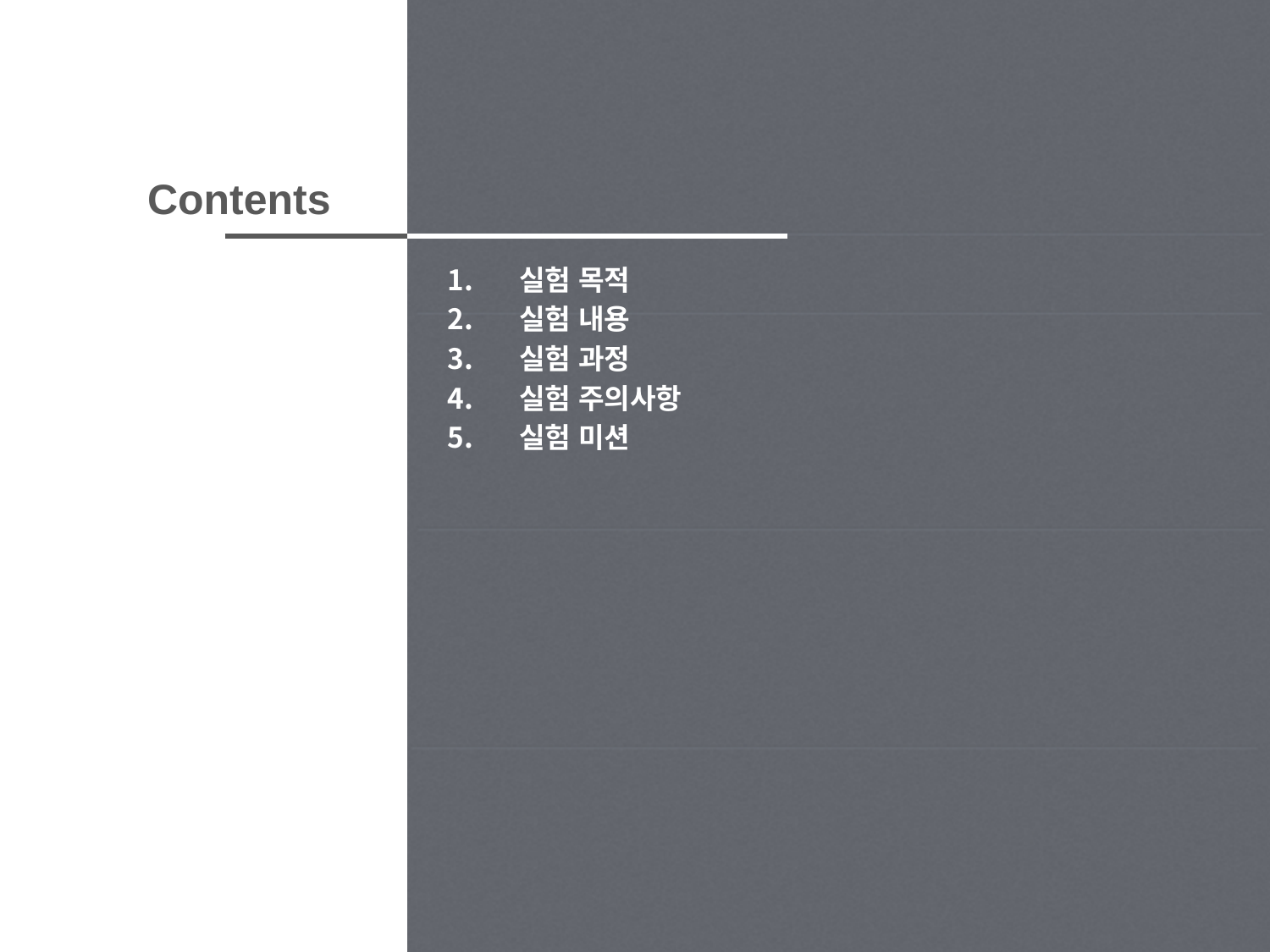

실험 목적
실험 내용
실험 과정
실험 주의사항
실험 미션